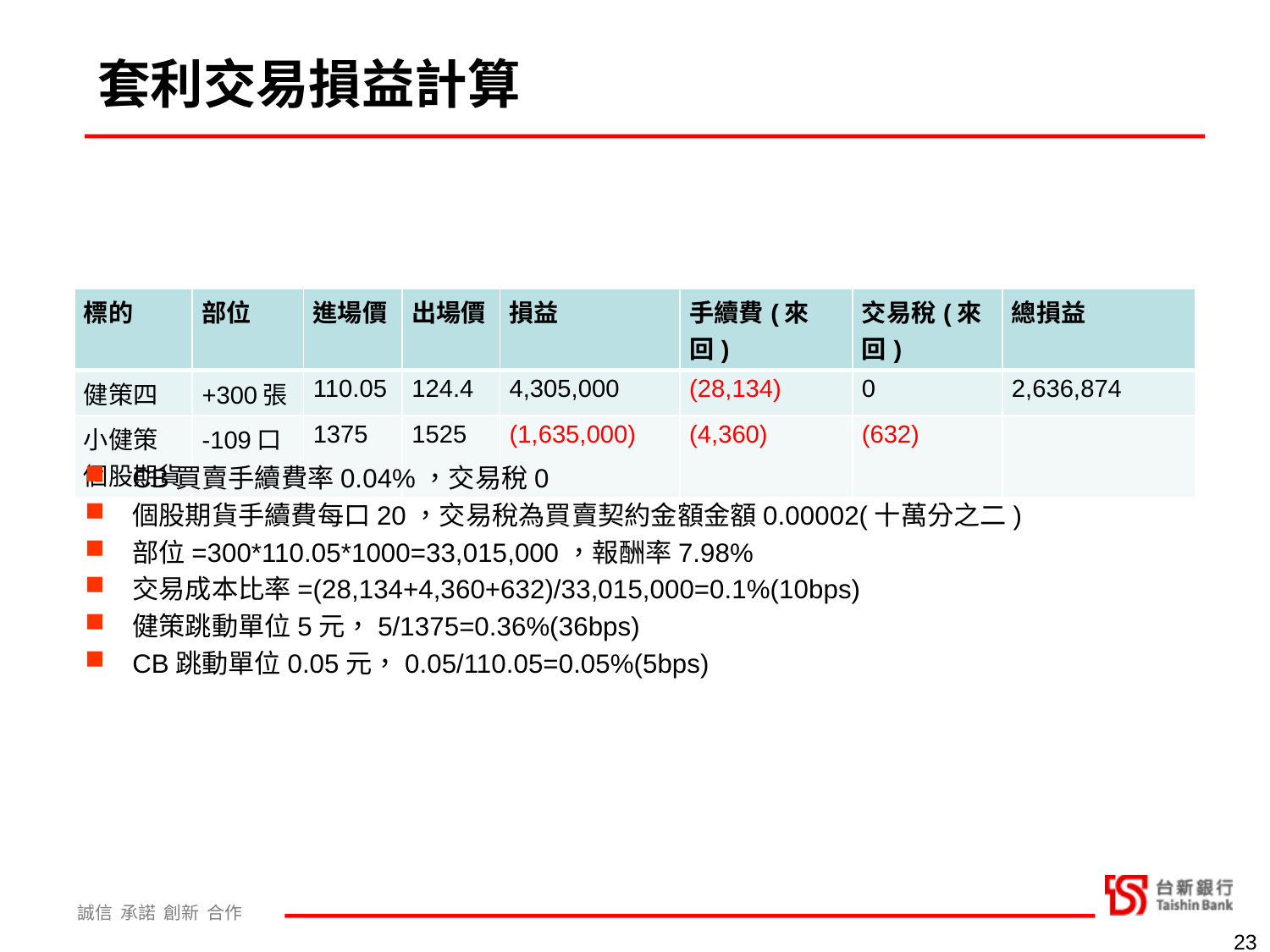

# 套利交易損益計算
| 標的 | 部位 | 進場價 | 出場價 | 損益 | 手續費(來回) | 交易稅(來回) | 總損益 |
| --- | --- | --- | --- | --- | --- | --- | --- |
| 健策四 | +300張 | 110.05 | 124.4 | 4,305,000 | (28,134) | 0 | 2,636,874 |
| 小健策 個股期貨 | -109口 | 1375 | 1525 | (1,635,000) | (4,360) | (632) |  |
CB買賣手續費率0.04%，交易稅0
個股期貨手續費每口20，交易稅為買賣契約金額金額0.00002(十萬分之二)
部位=300*110.05*1000=33,015,000，報酬率7.98%
交易成本比率=(28,134+4,360+632)/33,015,000=0.1%(10bps)
健策跳動單位5元，5/1375=0.36%(36bps)
CB跳動單位0.05元，0.05/110.05=0.05%(5bps)
23